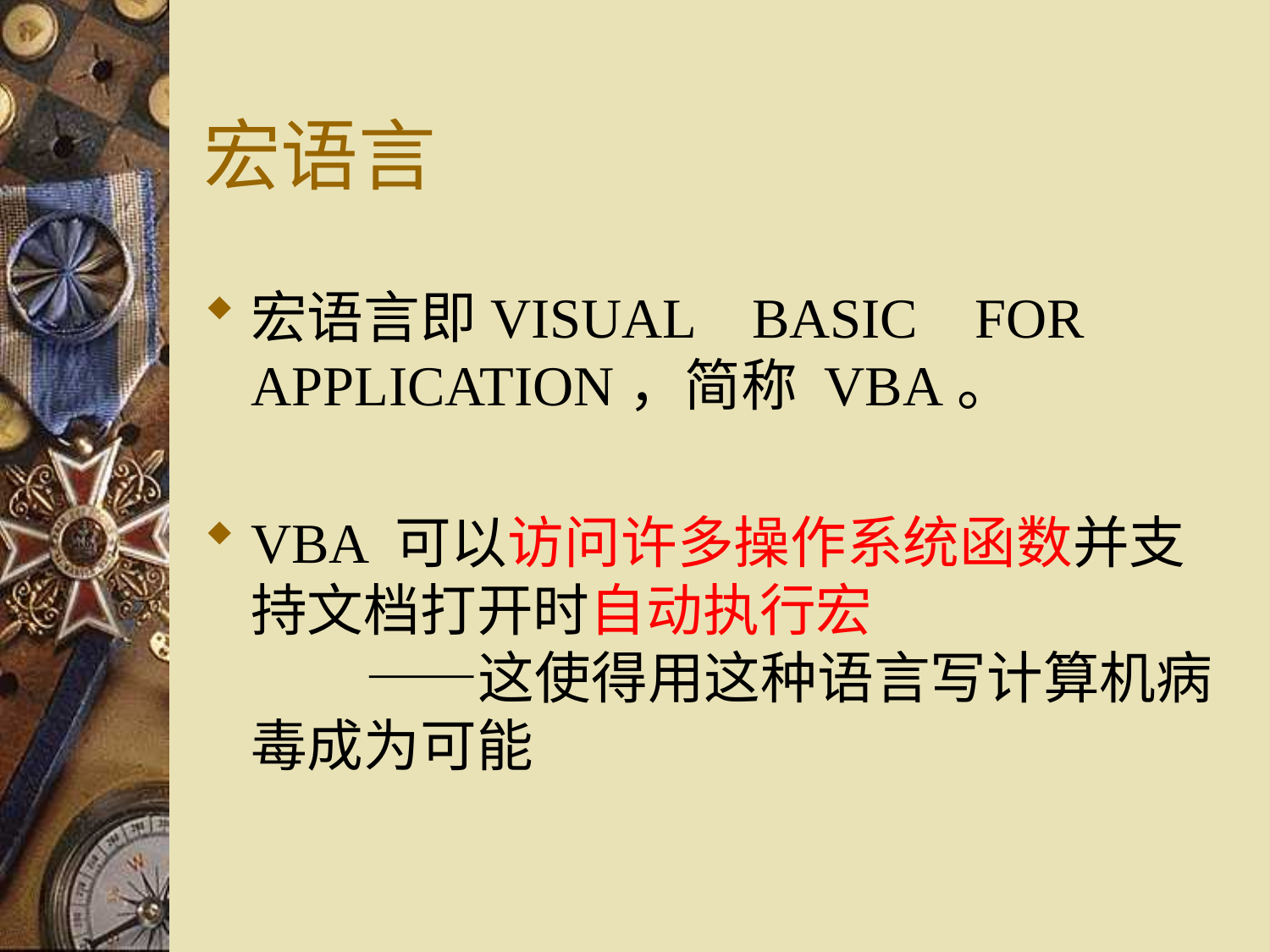

# 宏语言
宏语言即VISUAL    BASIC    FOR APPLICATION，简称 VBA。

VBA 可以访问许多操作系统函数并支持文档打开时自动执行宏
         ——这使得用这种语言写计算机病毒成为可能